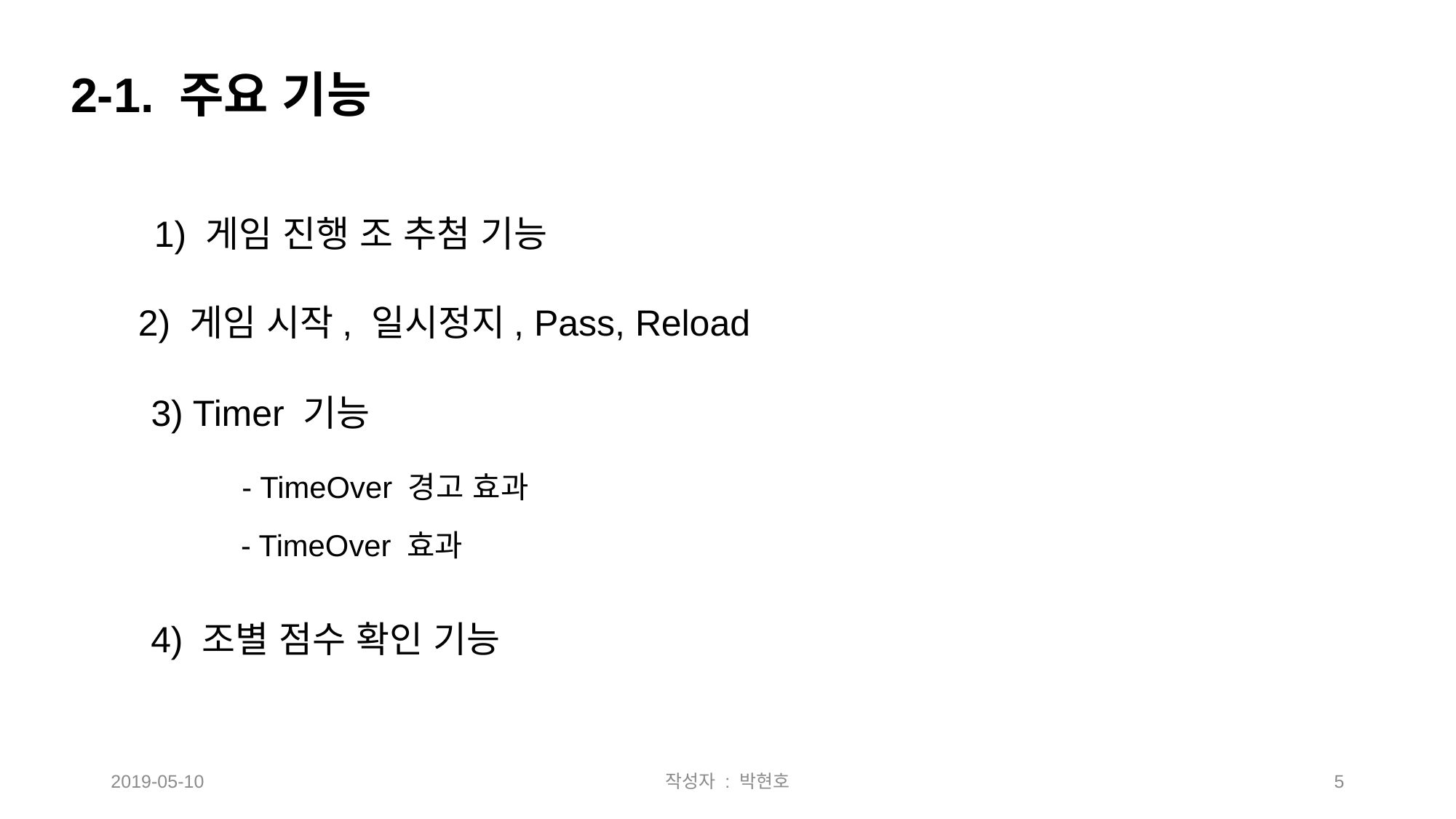

2-1. 주요 기능
1) 게임 진행 조 추첨 기능
2) 게임 시작, 일시정지, Pass, Reload
3) Timer 기능
- TimeOver 경고 효과
- TimeOver 효과
4) 조별 점수 확인 기능
2019-05-10
작성자 : 박현호
5